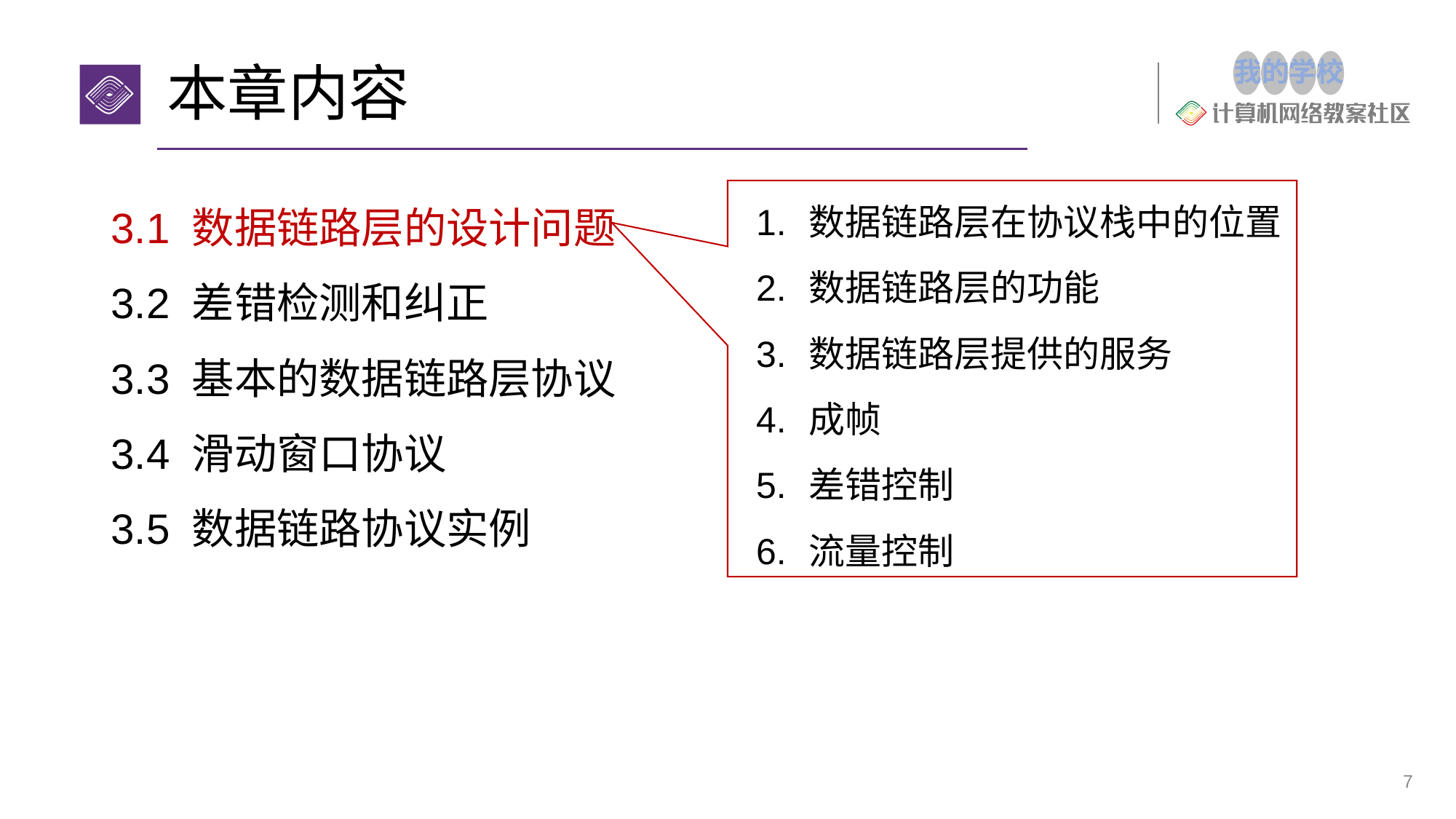

# 本章内容
3.1 数据链路层的设计问题
3.2 差错检测和纠正
3.3 基本的数据链路层协议
3.4 滑动窗口协议
3.5 数据链路协议实例
数据链路层在协议栈中的位置
数据链路层的功能
数据链路层提供的服务
成帧
差错控制
流量控制
7